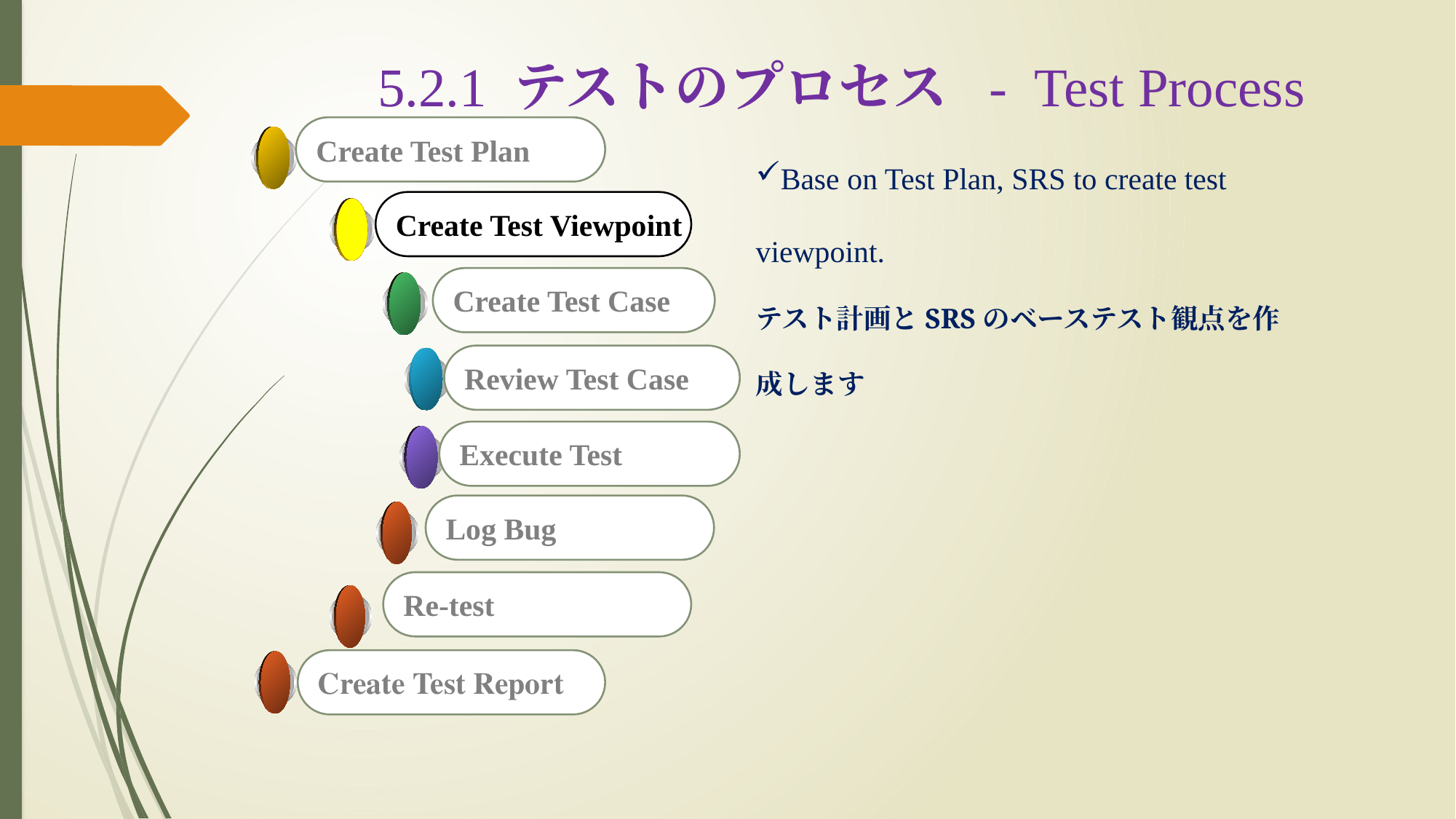

# 5.2.1 テストのプロセス  -  Test Process
Create Test Plan
Base on Test Plan, SRS to create test viewpoint.
テスト計画とSRSのベーステスト観点を作成します

Create Test Viewpoint

Create Test Case

Review Test Case

Execute Test

Log Bug

Re-test

Create Test Report